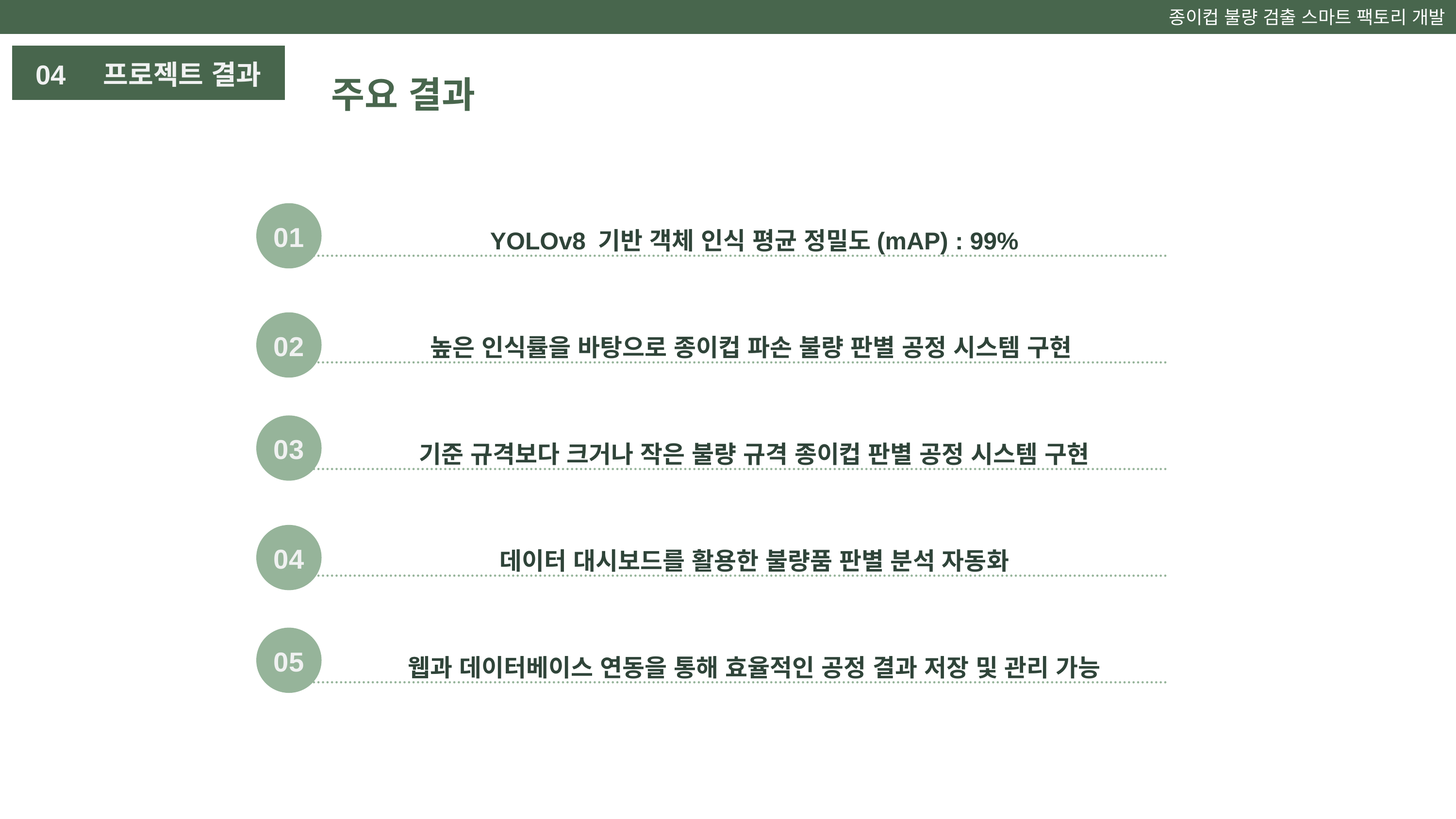

종이컵 불량 검출 스마트 팩토리 개발
주요 결과

04    프로젝트 결과

YOLOv8 기반 객체 인식 평균 정밀도(mAP) : 99%
01

높은 인식률을 바탕으로 종이컵 파손 불량 판별 공정 시스템 구현

02

03
기준 규격보다 크거나 작은 불량 규격 종이컵 판별 공정 시스템 구현

데이터 대시보드를 활용한 불량품 판별 분석 자동화

04

05
웹과 데이터베이스 연동을 통해 효율적인 공정 결과 저장 및 관리 가능